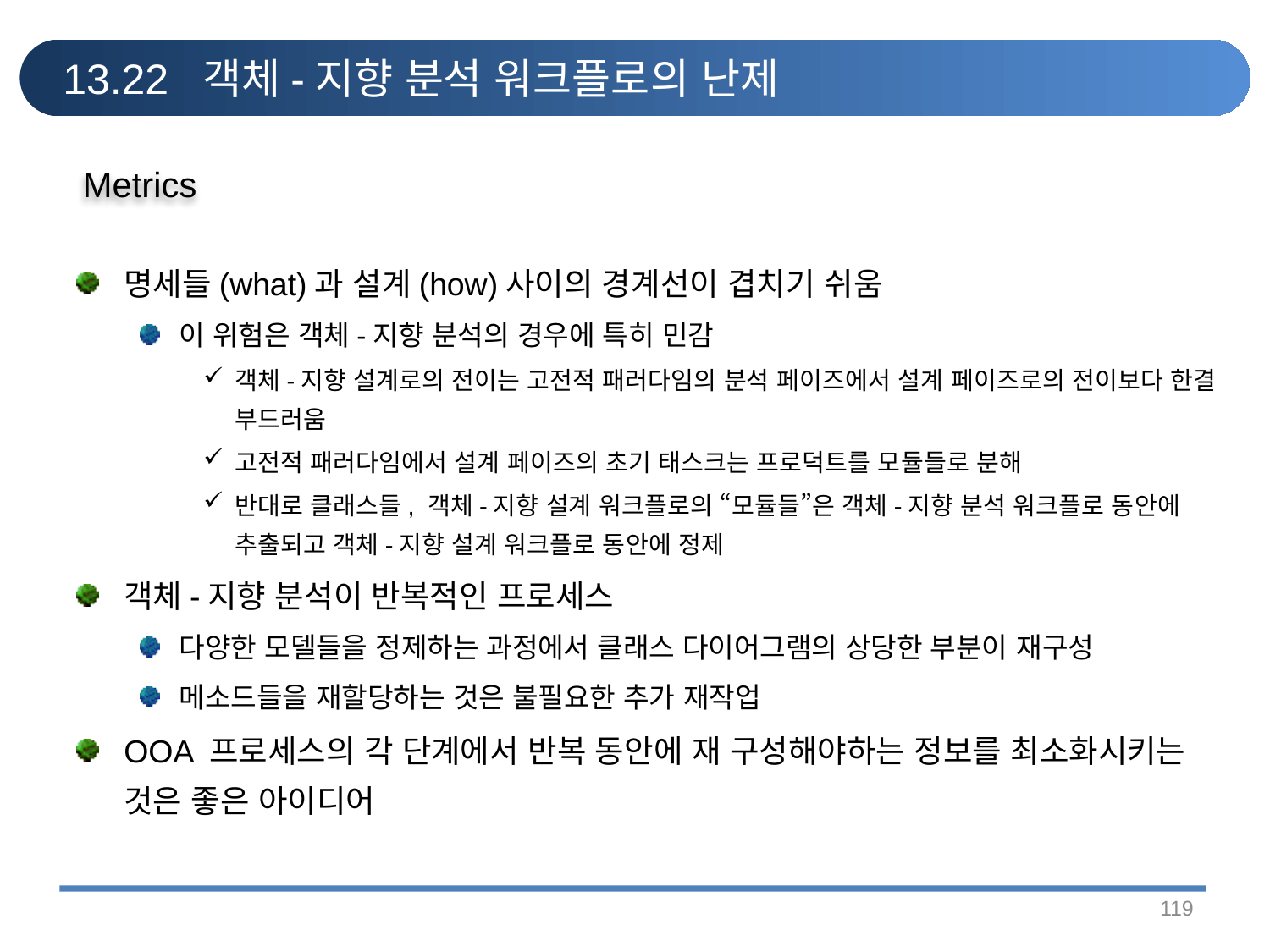

# 13.22  객체-지향 분석 워크플로의 난제
Metrics
명세들(what)과 설계(how)사이의 경계선이 겹치기 쉬움
이 위험은 객체-지향 분석의 경우에 특히 민감
객체-지향 설계로의 전이는 고전적 패러다임의 분석 페이즈에서 설계 페이즈로의 전이보다 한결 부드러움
고전적 패러다임에서 설계 페이즈의 초기 태스크는 프로덕트를 모듈들로 분해
반대로 클래스들, 객체-지향 설계 워크플로의 “모듈들”은 객체-지향 분석 워크플로 동안에 추출되고 객체-지향 설계 워크플로 동안에 정제
객체-지향 분석이 반복적인 프로세스
다양한 모델들을 정제하는 과정에서 클래스 다이어그램의 상당한 부분이 재구성
메소드들을 재할당하는 것은 불필요한 추가 재작업
OOA 프로세스의 각 단계에서 반복 동안에 재 구성해야하는 정보를 최소화시키는 것은 좋은 아이디어

119